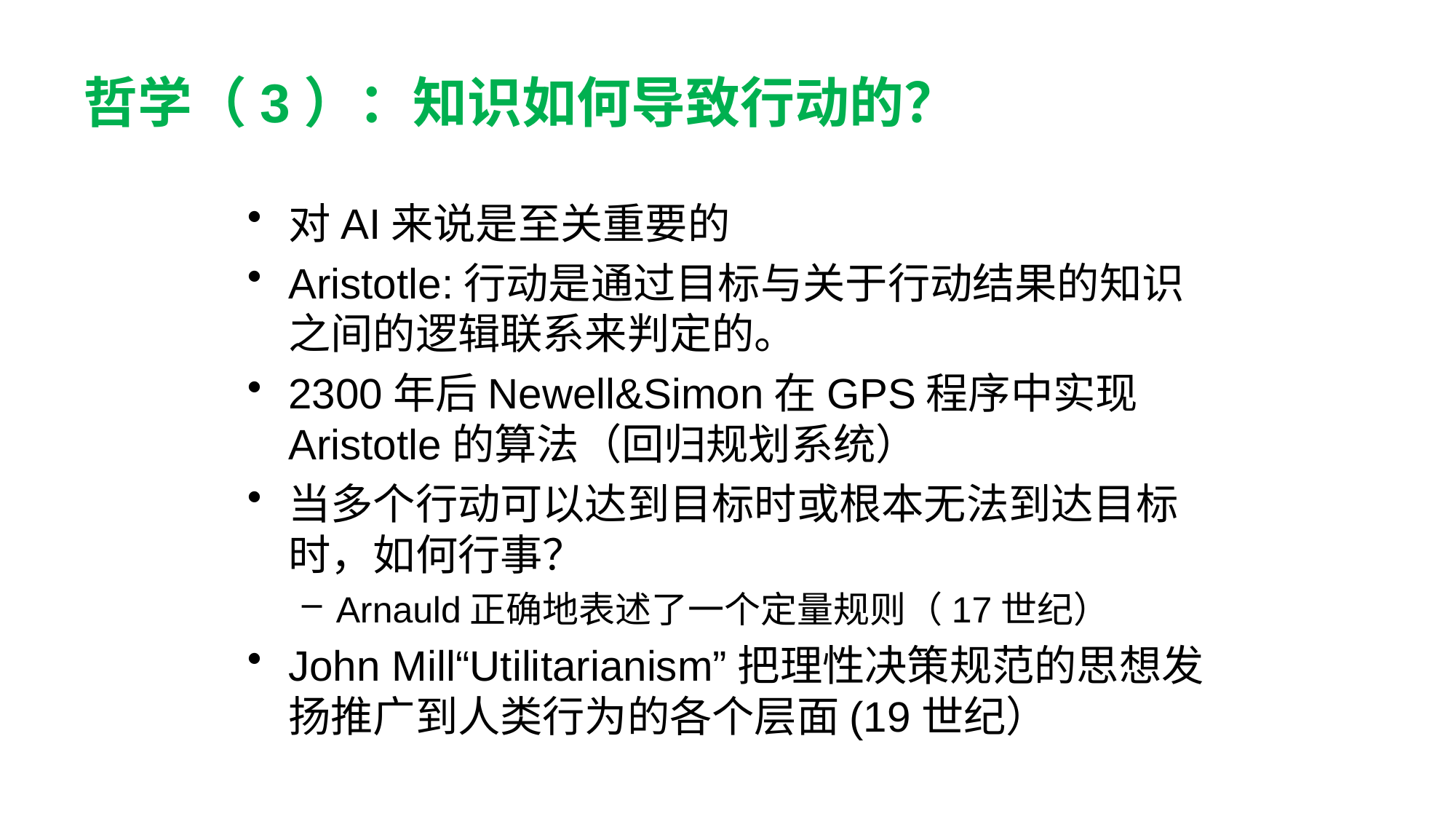

# 哲学（3）：知识如何导致行动的？
对AI来说是至关重要的
Aristotle:行动是通过目标与关于行动结果的知识之间的逻辑联系来判定的。
2300年后Newell&Simon在GPS程序中实现Aristotle的算法（回归规划系统）
当多个行动可以达到目标时或根本无法到达目标时，如何行事？
Arnauld正确地表述了一个定量规则（17世纪）
John Mill“Utilitarianism”把理性决策规范的思想发扬推广到人类行为的各个层面(19世纪）